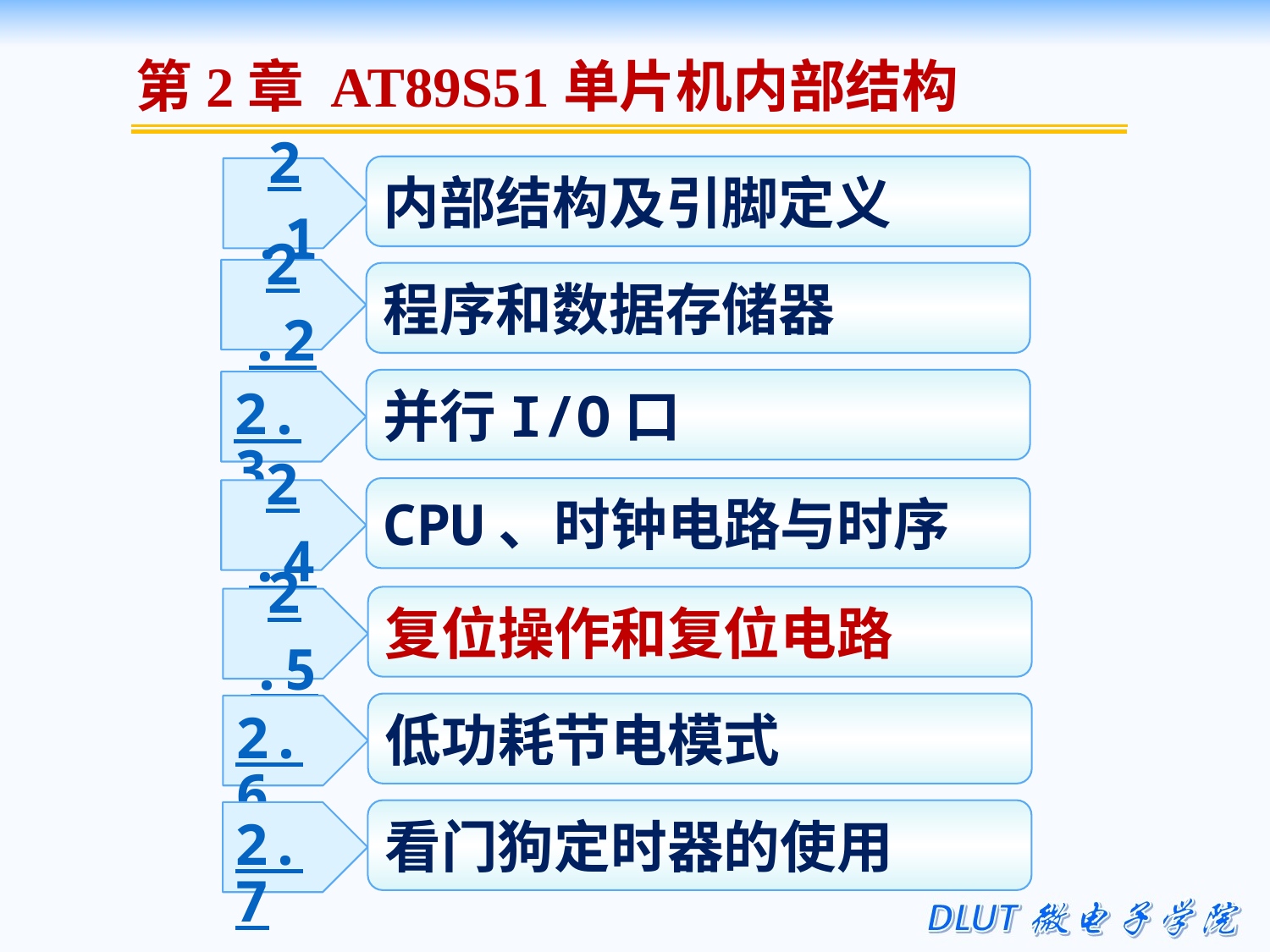

第2章 AT89S51单片机内部结构
内部结构及引脚定义
2.1
2.2
程序和数据存储器
并行I/O口
2.3
CPU、时钟电路与时序
2.4
复位操作和复位电路
2.5
低功耗节电模式
2.6
看门狗定时器的使用
2.7